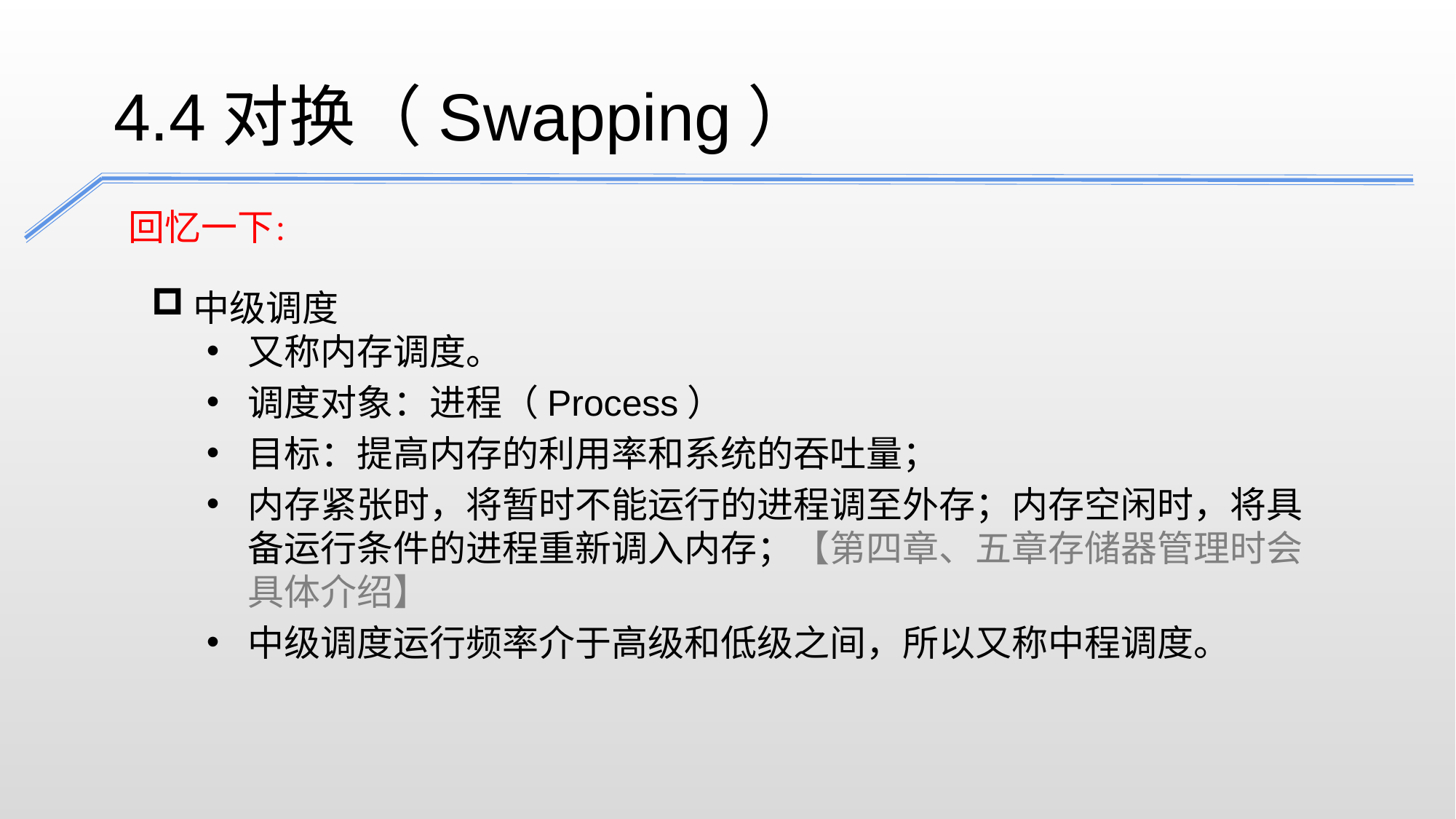

4.4对换（Swapping）
回忆一下：
中级调度
又称内存调度。
调度对象：进程（Process）
目标：提高内存的利用率和系统的吞吐量；
内存紧张时，将暂时不能运行的进程调至外存；内存空闲时，将具备运行条件的进程重新调入内存；【第四章、五章存储器管理时会具体介绍】
中级调度运行频率介于高级和低级之间，所以又称中程调度。